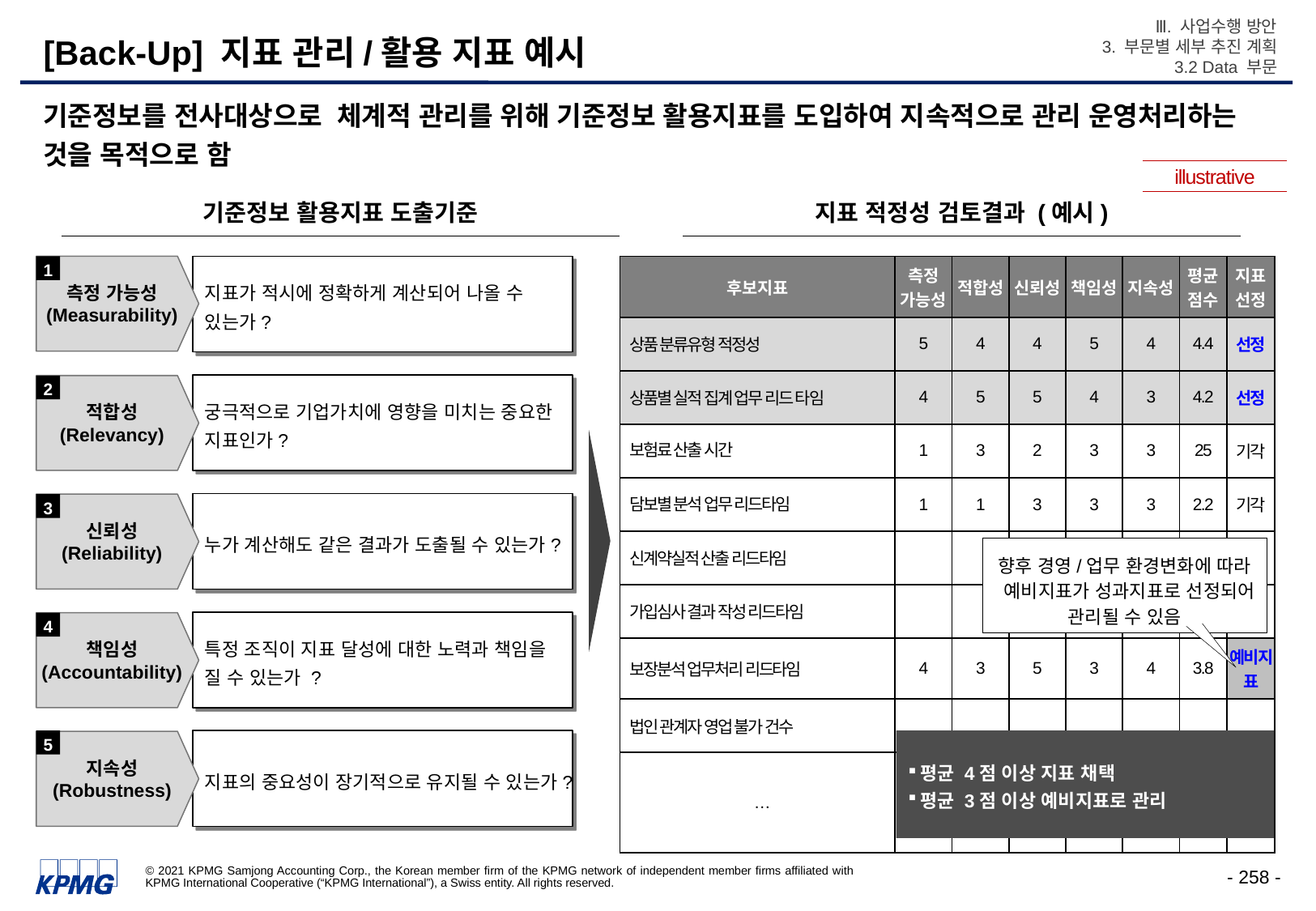

Ⅲ. 사업수행 방안
3. 부문별 세부 추진 계획
3.2 Data 부문
# [Back-Up] 지표 관리/활용 지표 예시
기준정보를 전사대상으로  체계적 관리를 위해 기준정보 활용지표를 도입하여 지속적으로 관리 운영처리하는 것을 목적으로 함
illustrative
지표 적정성 검토결과 (예시)
기준정보 활용지표 도출기준
1
측정 가능성
(Measurability)
지표가 적시에 정확하게 계산되어 나올 수 있는가?
| 후보지표 | 측정 가능성 | 적합성 | 신뢰성 | 책임성 | 지속성 | 평균 점수 | 지표 선정 |
| --- | --- | --- | --- | --- | --- | --- | --- |
| 상품 분류유형 적정성 | 5 | 4 | 4 | 5 | 4 | 4.4 | 선정 |
| 상품별 실적 집계 업무 리드 타임 | 4 | 5 | 5 | 4 | 3 | 4.2 | 선정 |
| 보험료 산출 시간 | 1 | 3 | 2 | 3 | 3 | 25 | 기각 |
| 담보별 분석 업무 리드타임 | 1 | 1 | 3 | 3 | 3 | 2.2 | 기각 |
| 신계약실적 산출 리드타임 |  |  |  |  |  |  |  |
| 가입심사 결과 작성 리드타임 |  |  |  |  |  |  |  |
| 보장분석 업무처리 리드타임 | 4 | 3 | 5 | 3 | 4 | 3.8 | 예비지표 |
| 법인 관계자 영업 불가 건수 |  |  |  |  |  |  |  |
| … |  |  |  |  |  |  |  |
궁극적으로 기업가치에 영향을 미치는 중요한 지표인가?
2
적합성
(Relevancy)

누가 계산해도 같은 결과가 도출될 수 있는가?
3
신뢰성
(Reliability)
향후 경영/업무 환경변화에 따라
 예비지표가 성과지표로 선정되어 관리될 수 있음
특정 조직이 지표 달성에 대한 노력과 책임을 질 수 있는가 ?
4
책임성
(Accountability)

평균 4점 이상 지표 채택
평균 3점 이상 예비지표로 관리
5
지표의 중요성이 장기적으로 유지될 수 있는가?
지속성
(Robustness)